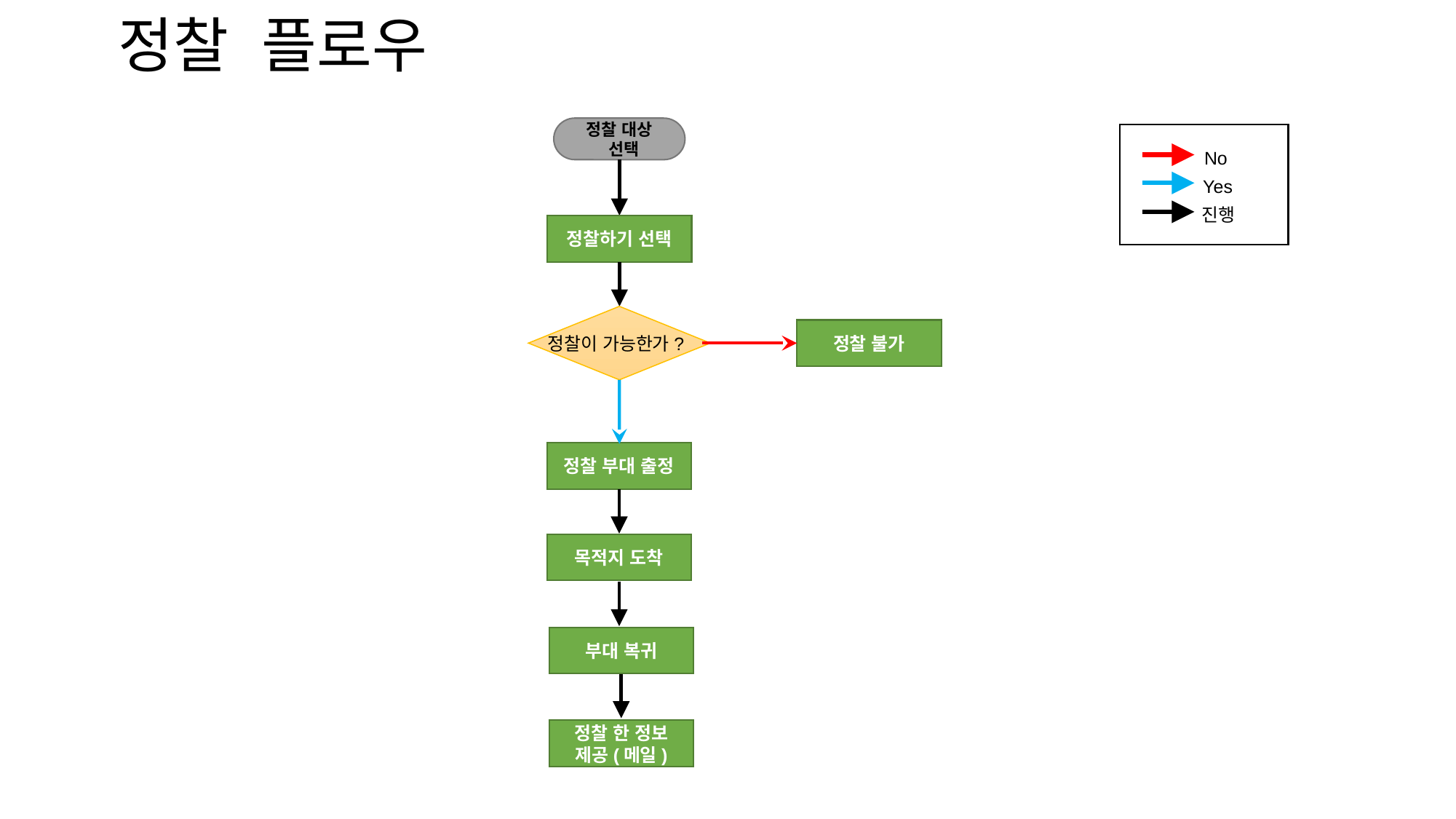

# 정찰  플로우
정찰 대상
 선택

No
Yes
진행
정찰하기 선택

정찰 불가
정찰이 가능한가?
정찰 부대 출정
목적지 도착
부대 복귀
정찰 한 정보
제공(메일)